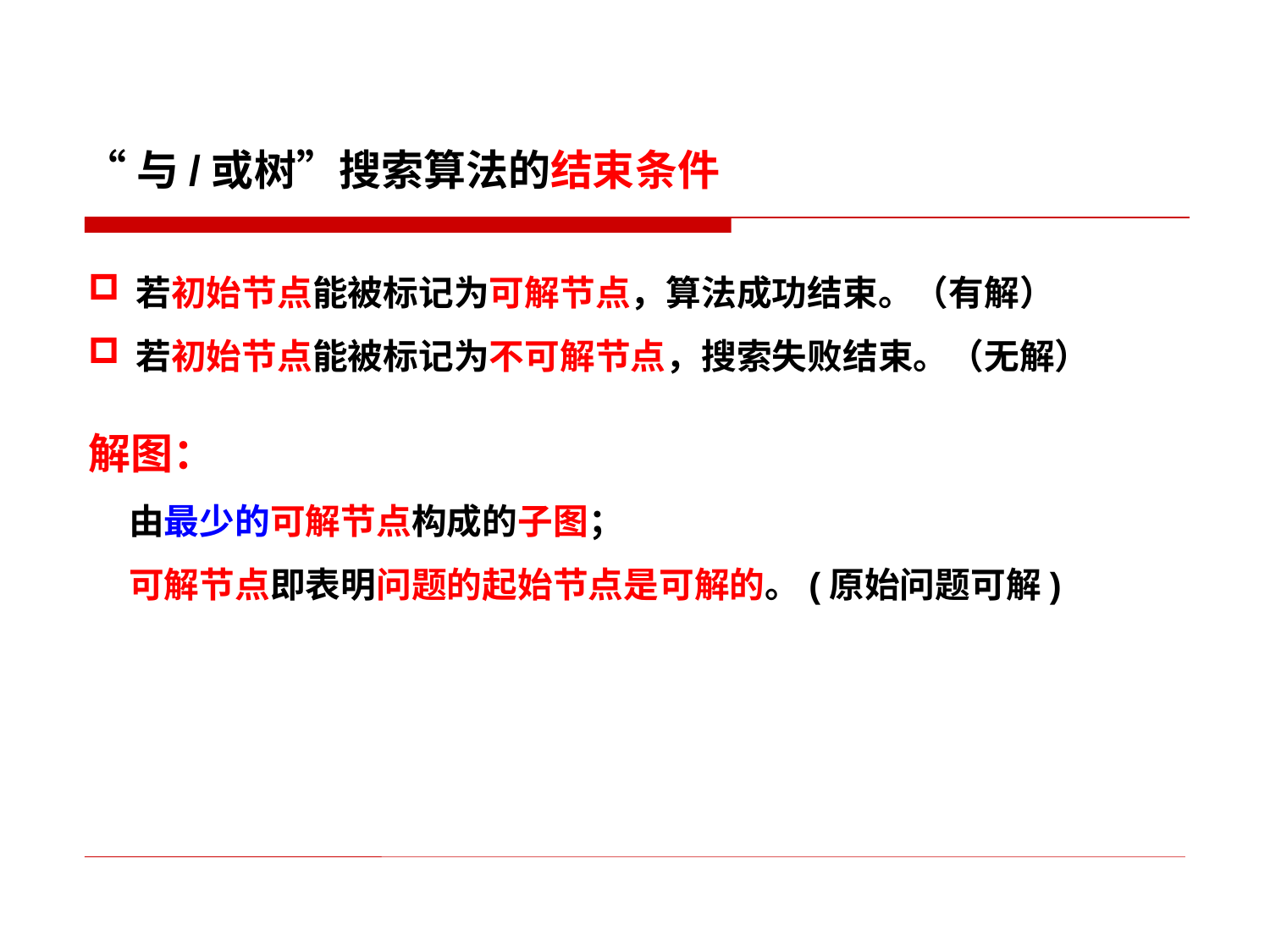

“与/或树”搜索算法的结束条件
若初始节点能被标记为可解节点，算法成功结束。（有解）
若初始节点能被标记为不可解节点，搜索失败结束。（无解）
解图：
    由最少的可解节点构成的子图；
    可解节点即表明问题的起始节点是可解的。(原始问题可解)